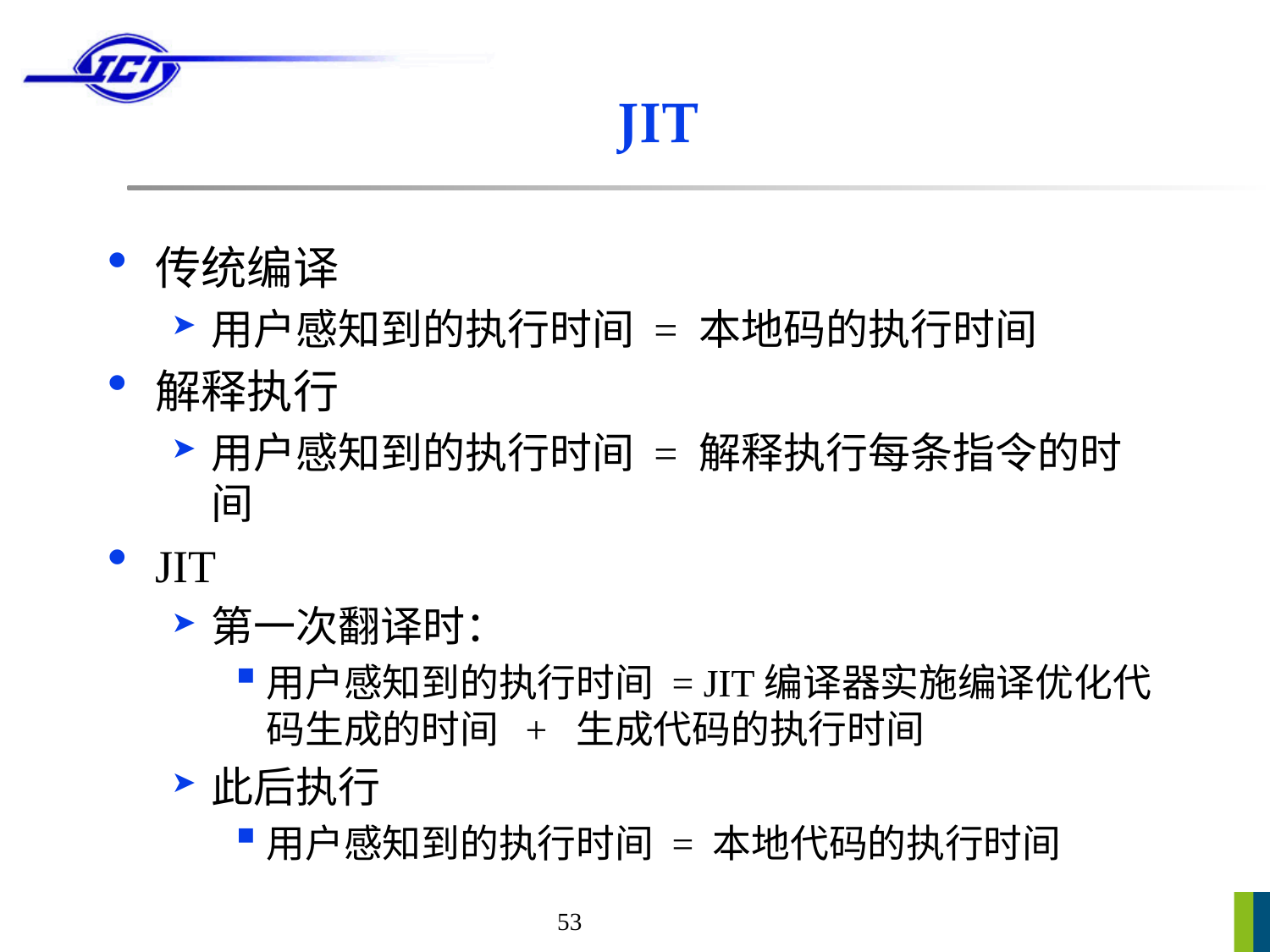

# JIT
传统编译
用户感知到的执行时间 = 本地码的执行时间
解释执行
用户感知到的执行时间 = 解释执行每条指令的时间
JIT
第一次翻译时：
用户感知到的执行时间 = JIT编译器实施编译优化代码生成的时间  +  生成代码的执行时间
此后执行
用户感知到的执行时间 = 本地代码的执行时间